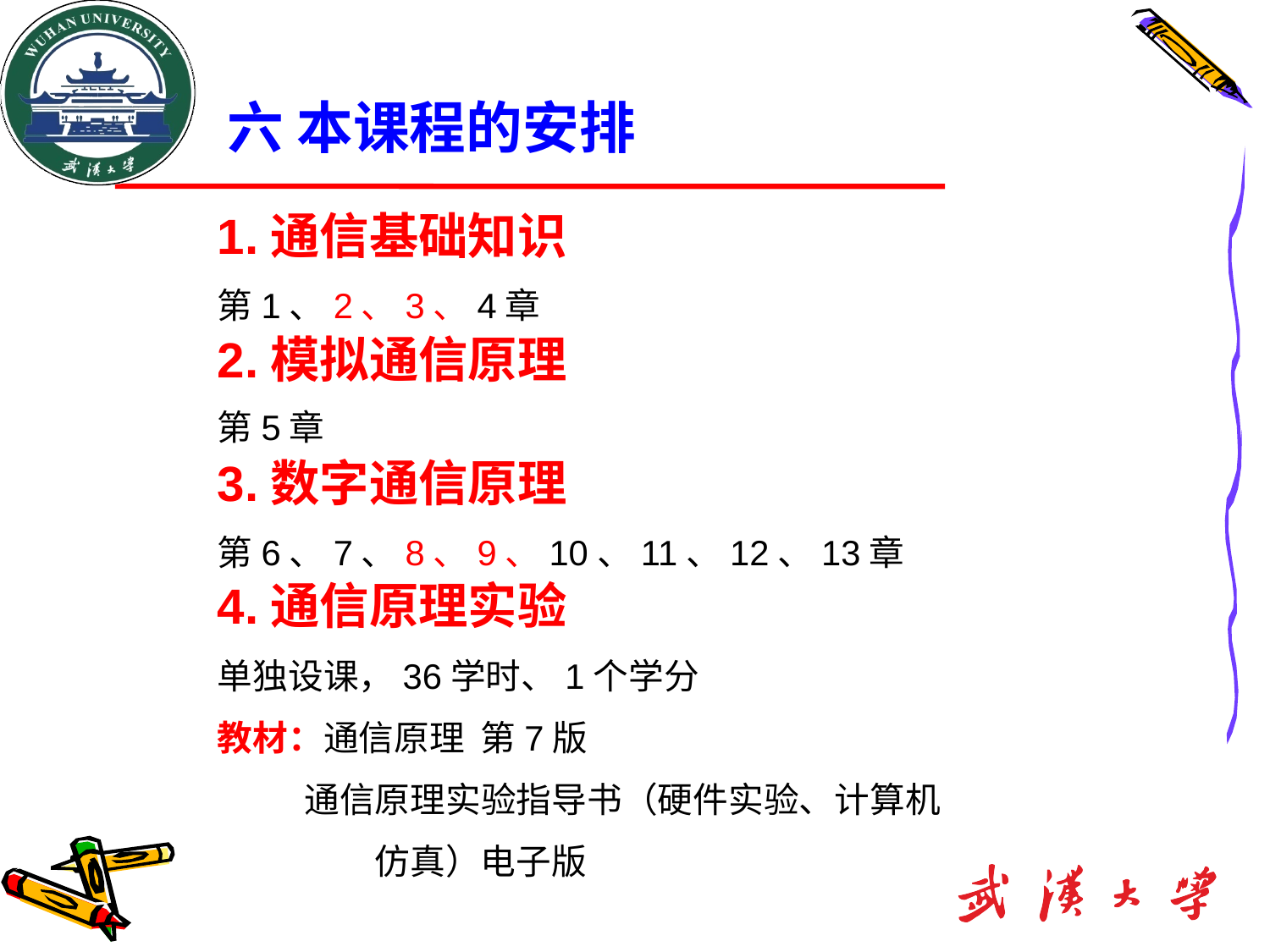

六 本课程的安排
1.通信基础知识
第1、2、3、4章
2.模拟通信原理
第5章
3.数字通信原理
第6、7、8、9、10、11、12、13章
4.通信原理实验
单独设课，36学时、1个学分
教材：通信原理  第7版
          通信原理实验指导书（硬件实验、计算机
                   仿真）电子版